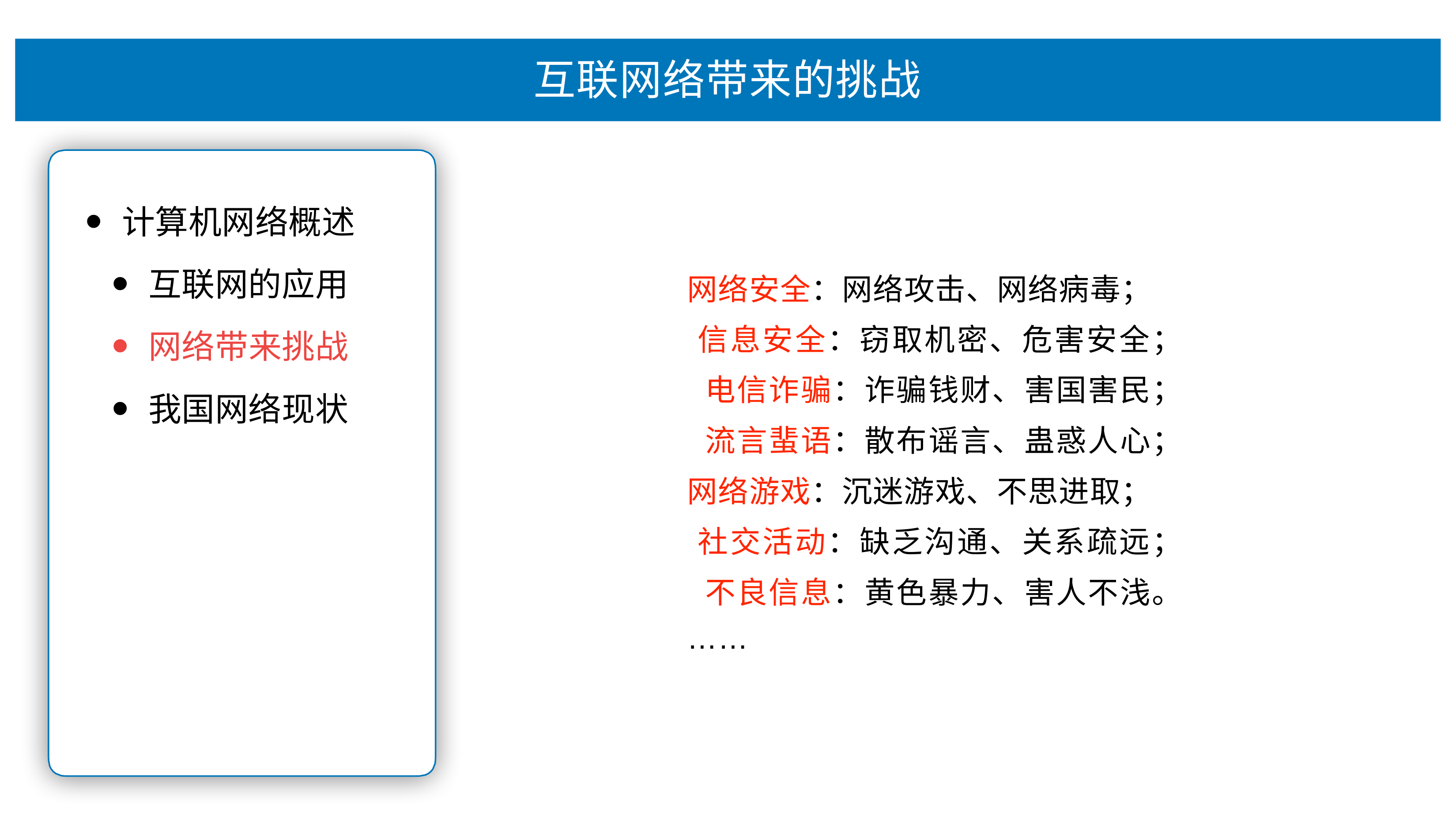

# 互联⽹络带来的挑战

计算机⽹络概述
互联⽹的应⽤
⽹络带来挑战
我国⽹络现状
⽹络安全：⽹络攻击、⽹络病毒；  信息安全：窃取机密、危害安全；  电信诈骗：诈骗钱财、害国害⺠；  流⾔蜚语：散布谣⾔、蛊惑⼈⼼；
⽹络游戏：沉迷游戏、不思进取；  社交活动：缺乏沟通、关系疏远；  不良信息：⻩⾊暴⼒、害⼈不浅。
……